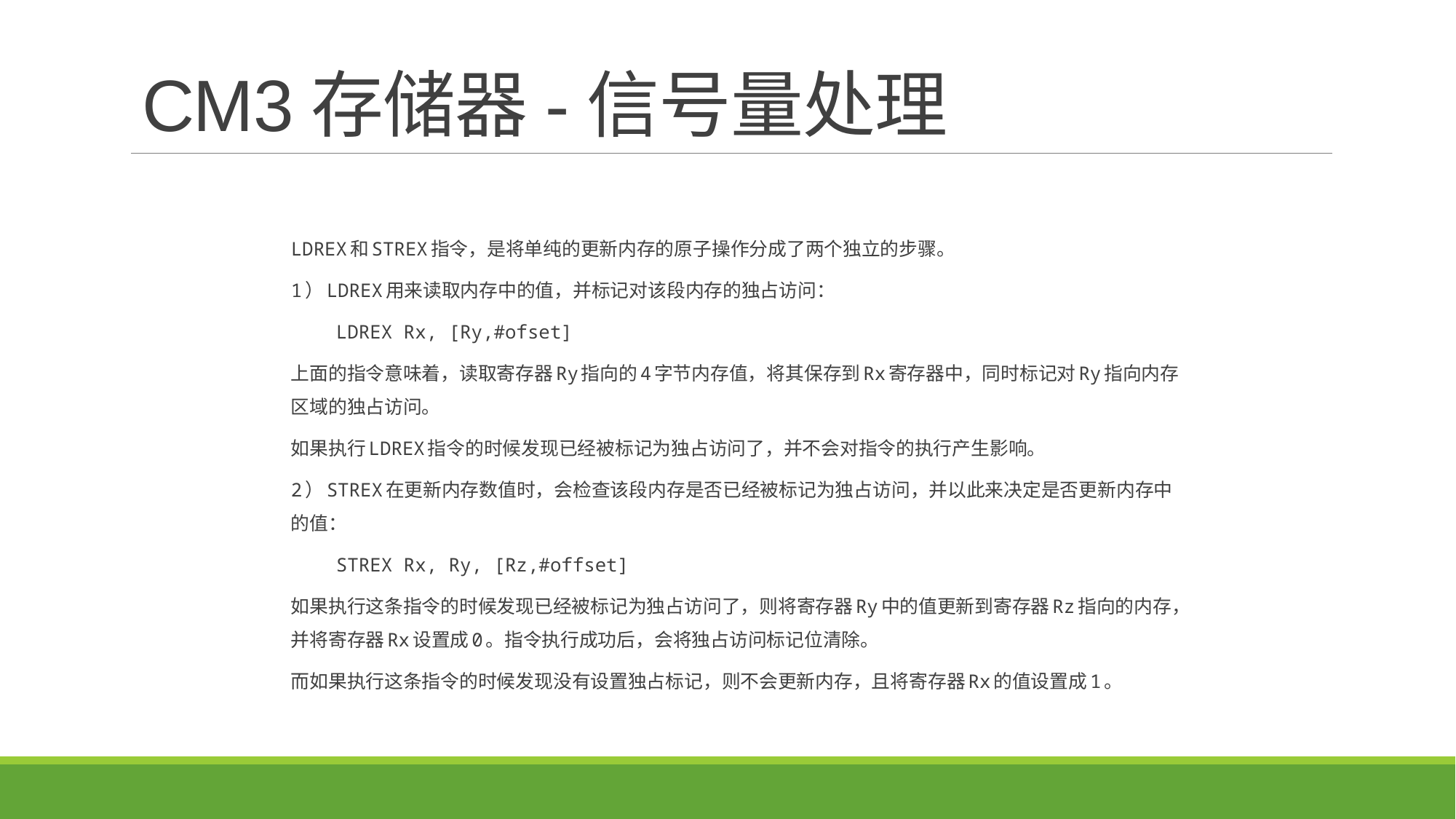

# CM3存储器-信号量处理
LDREX和STREX指令，是将单纯的更新内存的原子操作分成了两个独立的步骤。
1）LDREX用来读取内存中的值，并标记对该段内存的独占访问：
    LDREX Rx, [Ry,#ofset]
上面的指令意味着，读取寄存器Ry指向的4字节内存值，将其保存到Rx寄存器中，同时标记对Ry指向内存区域的独占访问。
如果执行LDREX指令的时候发现已经被标记为独占访问了，并不会对指令的执行产生影响。
2）STREX在更新内存数值时，会检查该段内存是否已经被标记为独占访问，并以此来决定是否更新内存中的值：
    STREX Rx, Ry, [Rz,#offset]
如果执行这条指令的时候发现已经被标记为独占访问了，则将寄存器Ry中的值更新到寄存器Rz指向的内存，并将寄存器Rx设置成0。指令执行成功后，会将独占访问标记位清除。
而如果执行这条指令的时候发现没有设置独占标记，则不会更新内存，且将寄存器Rx的值设置成1。